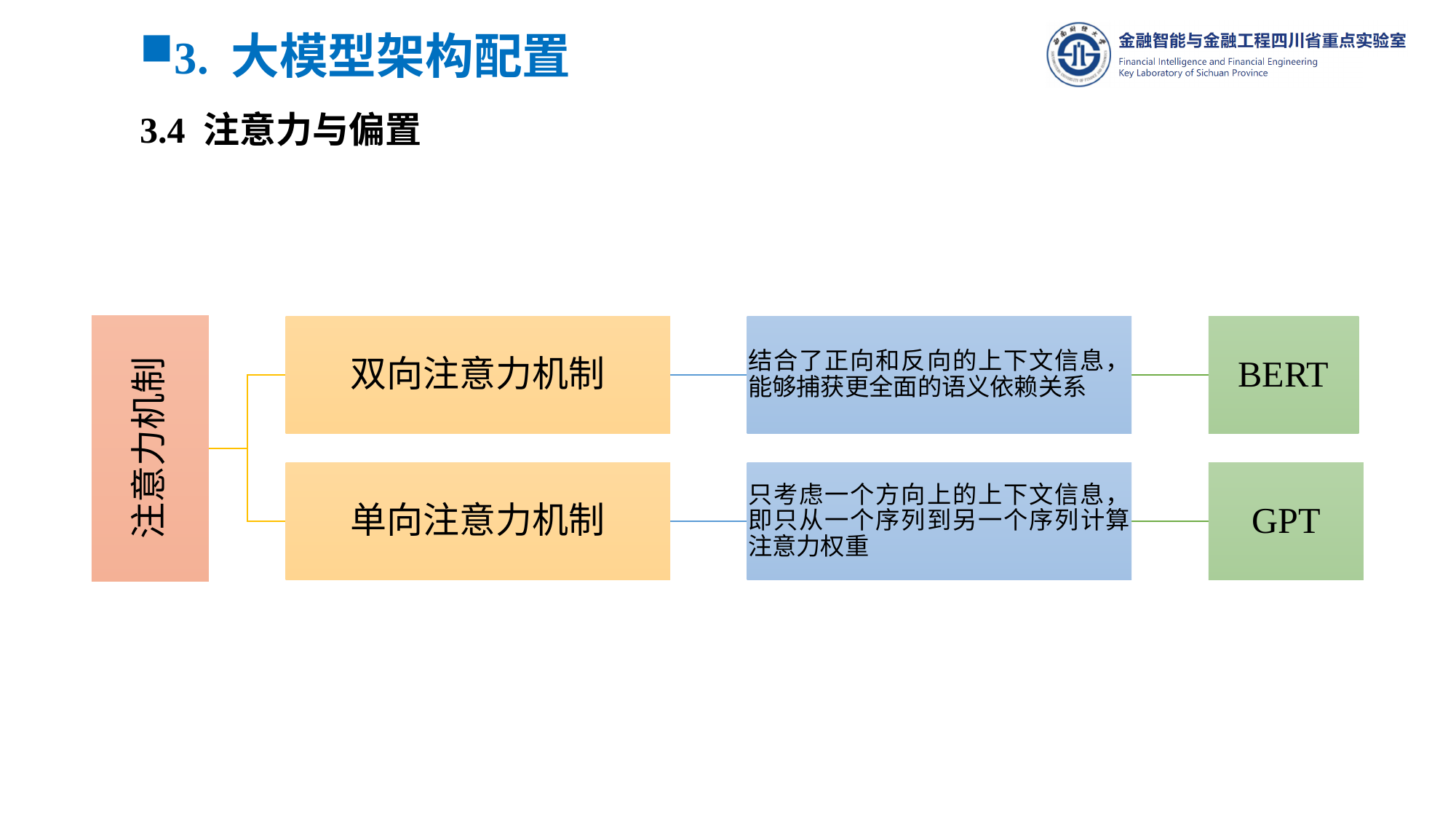

3. 大模型架构配置
3.4 注意力与偏置

注意力机制
双向注意力机制
结合了正向和反向的上下文信息，能够捕获更全面的语义依赖关系
BERT
单向注意力机制
只考虑一个方向上的上下文信息，即只从一个序列到另一个序列计算注意力权重
GPT